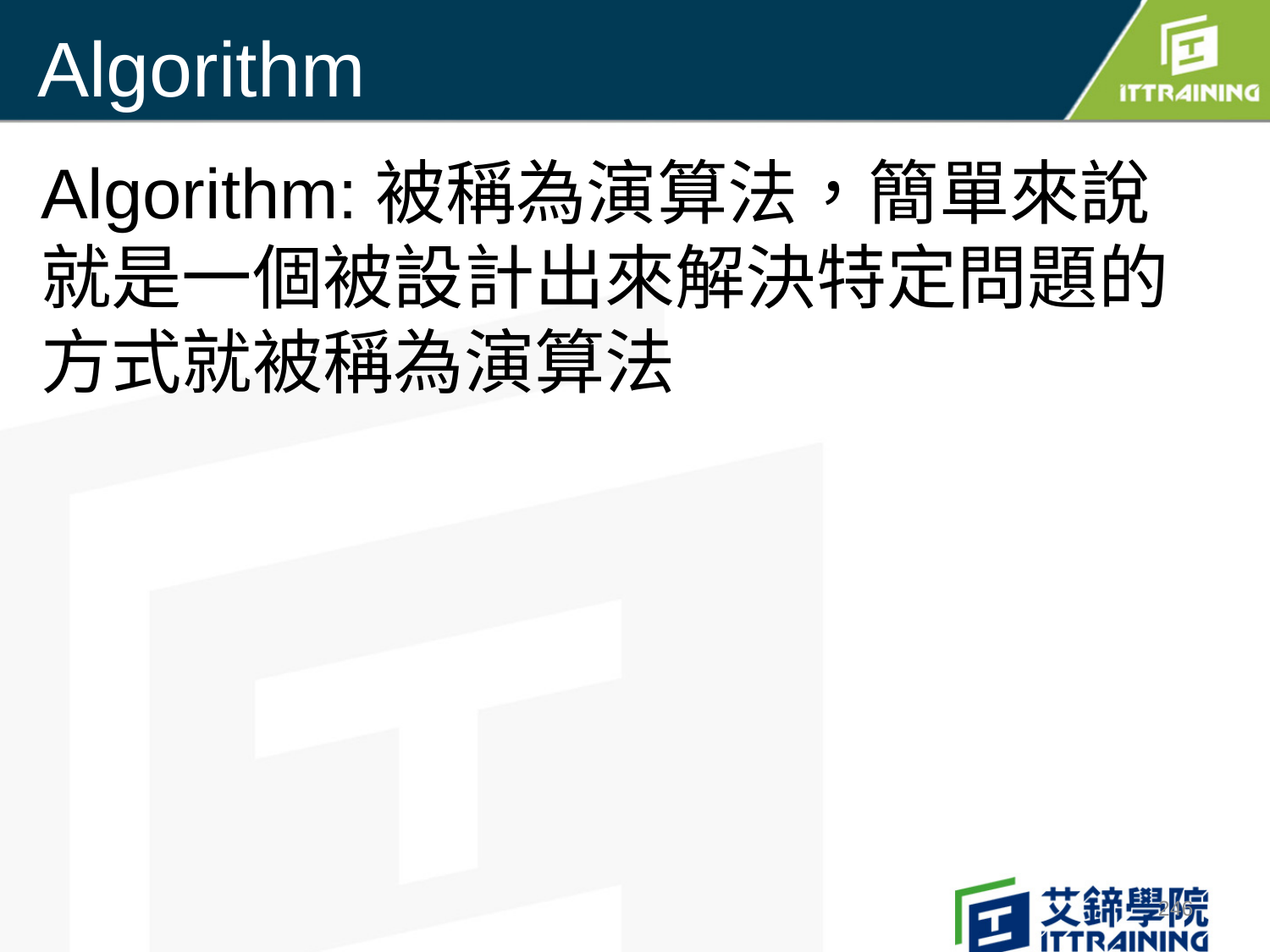

# Algorithm
Algorithm:被稱為演算法，簡單來說就是一個被設計出來解決特定問題的方式就被稱為演算法
246